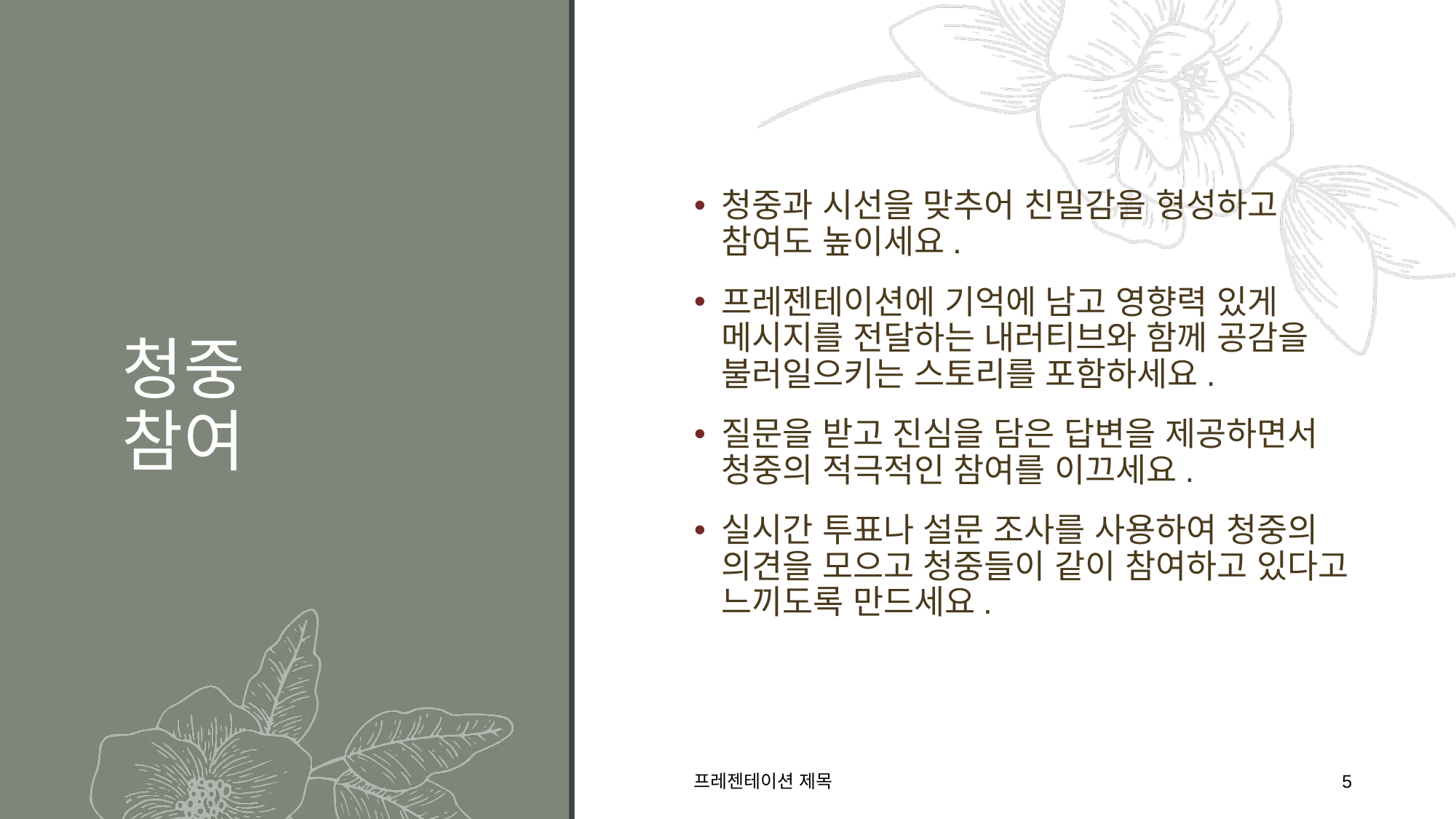

# 청중 참여
청중과 시선을 맞추어 친밀감을 형성하고 참여도 높이세요.
프레젠테이션에 기억에 남고 영향력 있게 메시지를 전달하는 내러티브와 함께 공감을 불러일으키는 스토리를 포함하세요.
질문을 받고 진심을 담은 답변을 제공하면서 청중의 적극적인 참여를 이끄세요.
실시간 투표나 설문 조사를 사용하여 청중의 의견을 모으고 청중들이 같이 참여하고 있다고 느끼도록 만드세요.
프레젠테이션 제목
5